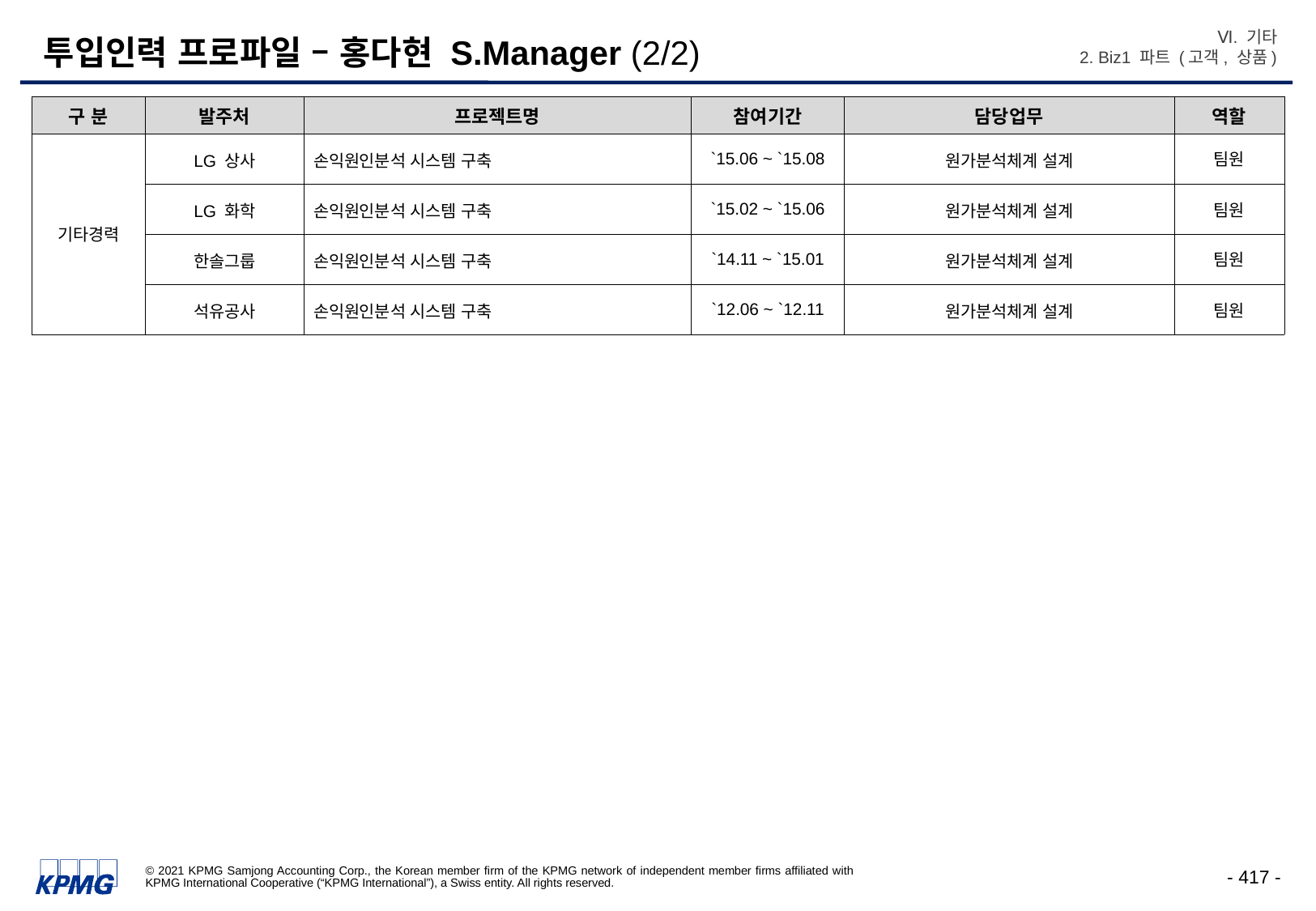

Ⅵ. 기타
2. Biz1 파트 (고객, 상품)
# 투입인력 프로파일 – 홍다현 S.Manager (2/2)
| 구 분 | 발주처 | 프로젝트명 | 참여기간 | 담당업무 | 역할 |
| --- | --- | --- | --- | --- | --- |
| 기타경력 | LG 상사 | 손익원인분석 시스템 구축 | `15.06 ~ `15.08 | 원가분석체계 설계 | 팀원 |
|  | LG 화학 | 손익원인분석 시스템 구축 | `15.02 ~ `15.06 | 원가분석체계 설계 | 팀원 |
|  | 한솔그룹 | 손익원인분석 시스템 구축 | `14.11 ~ `15.01 | 원가분석체계 설계 | 팀원 |
|  | 석유공사 | 손익원인분석 시스템 구축 | `12.06 ~ `12.11 | 원가분석체계 설계 | 팀원 |